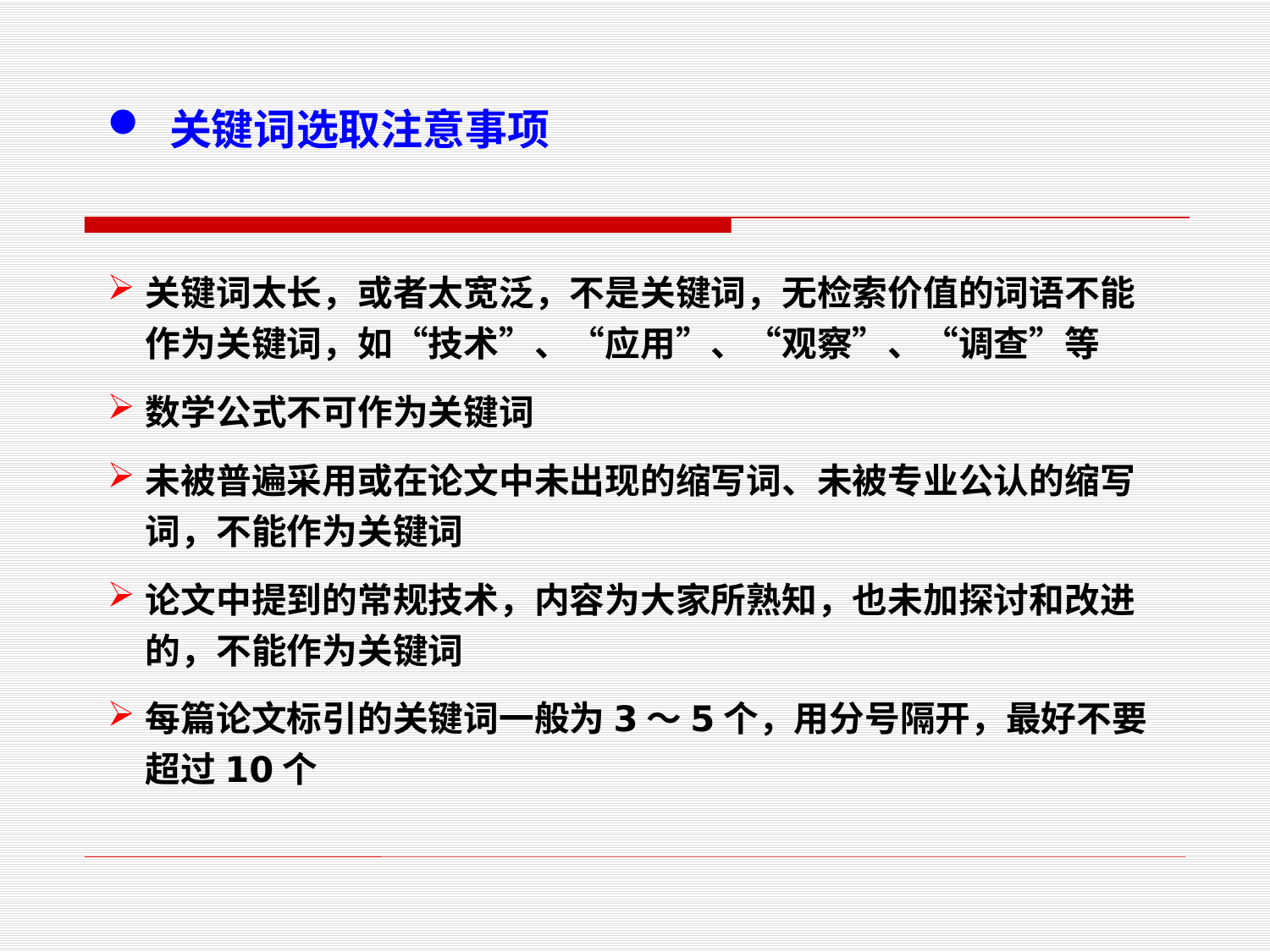

关键词选取注意事项
关键词太长，或者太宽泛，不是关键词，无检索价值的词语不能作为关键词，如“技术”、“应用”、“观察”、“调查”等
数学公式不可作为关键词
未被普遍采用或在论文中未出现的缩写词、未被专业公认的缩写词，不能作为关键词
论文中提到的常规技术，内容为大家所熟知，也未加探讨和改进的，不能作为关键词
每篇论文标引的关键词一般为3～5个，用分号隔开，最好不要超过10个